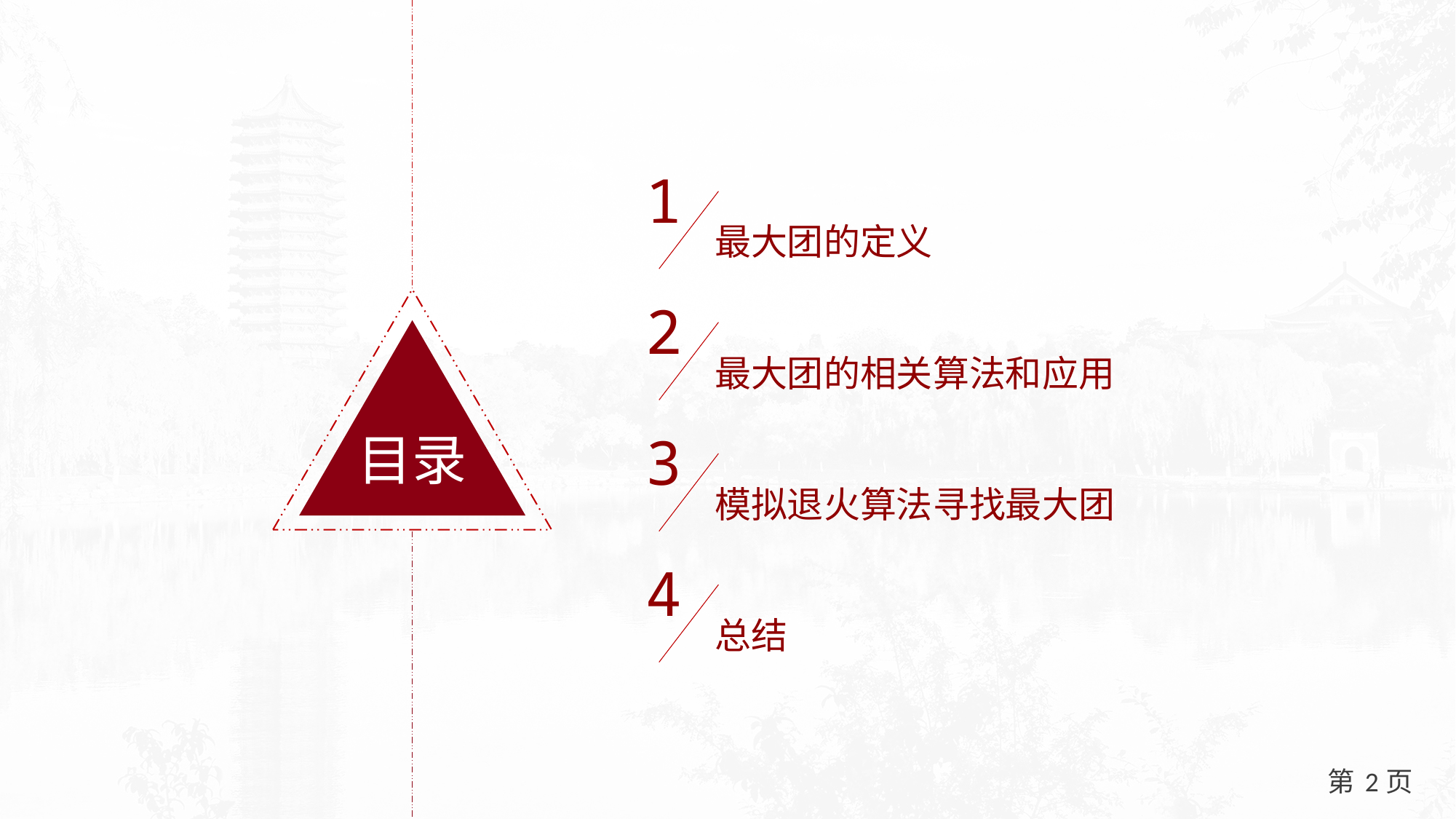

1
最大团的定义
2

目录
最大团的相关算法和应用
3
模拟退火算法寻找最大团
4
总结
2